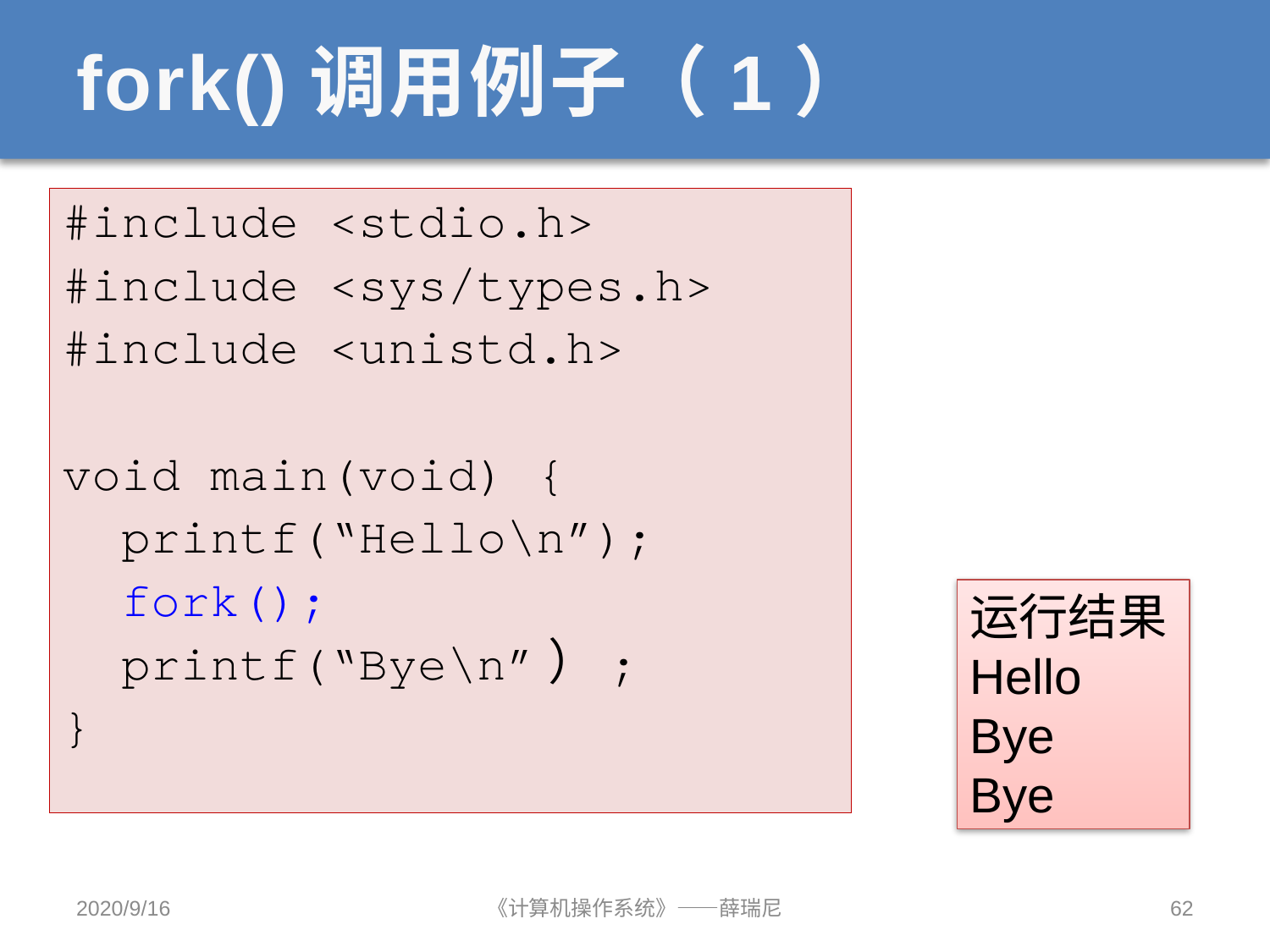

# fork()调用例子（1）
#include <stdio.h>
#include <sys/types.h>
#include <unistd.h>

void main(void) {
  printf(“Hello\n”);
  fork();
  printf(“Bye\n”）;
}
运行结果
Hello
Bye
Bye
2020/9/16
《计算机操作系统》——薛瑞尼
62